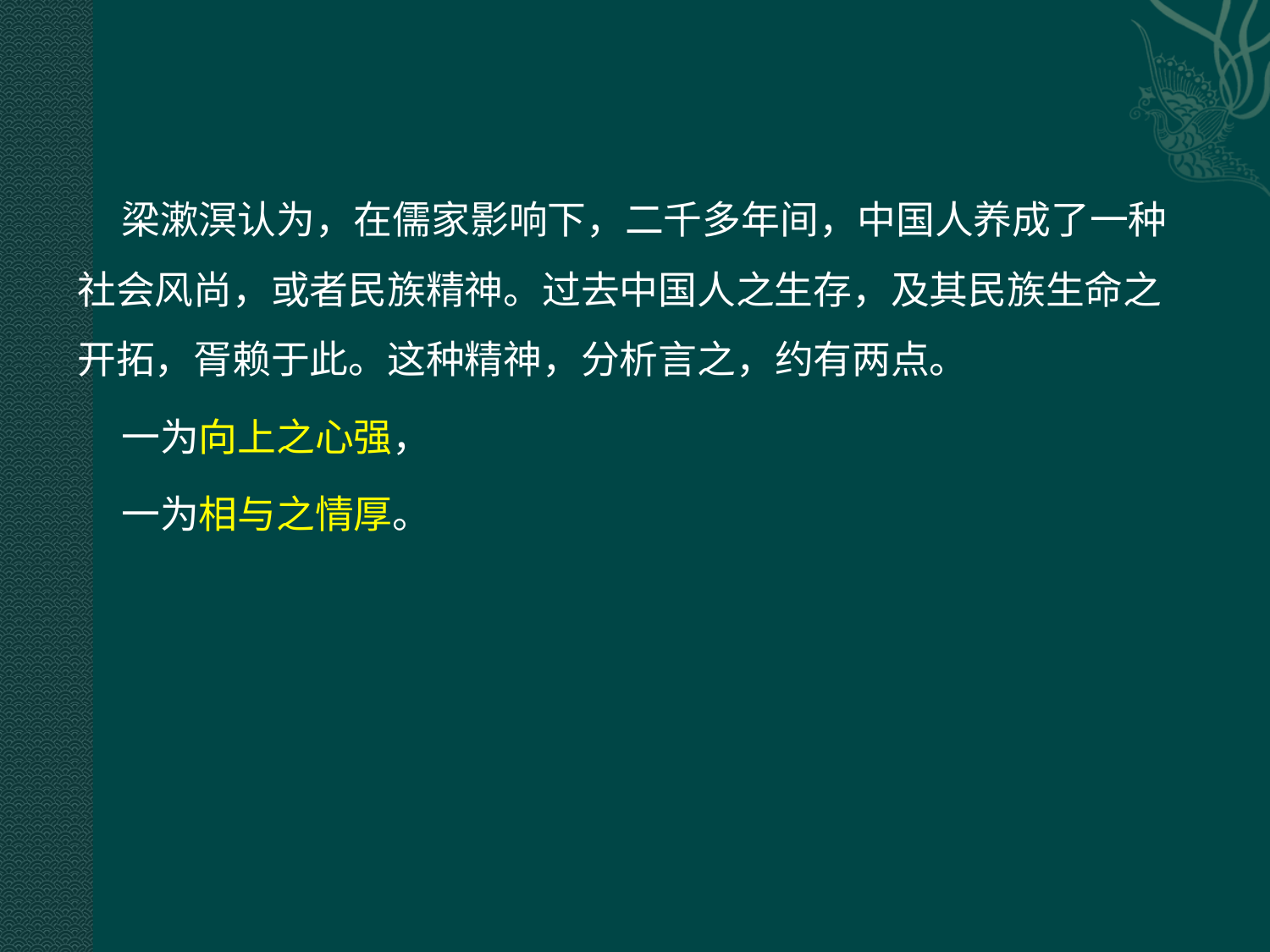

梁漱溟认为，在儒家影响下，二千多年间，中国人养成了一种社会风尚，或者民族精神。过去中国人之生存，及其民族生命之开拓，胥赖于此。这种精神，分析言之，约有两点。
    一为向上之心强，
    一为相与之情厚。